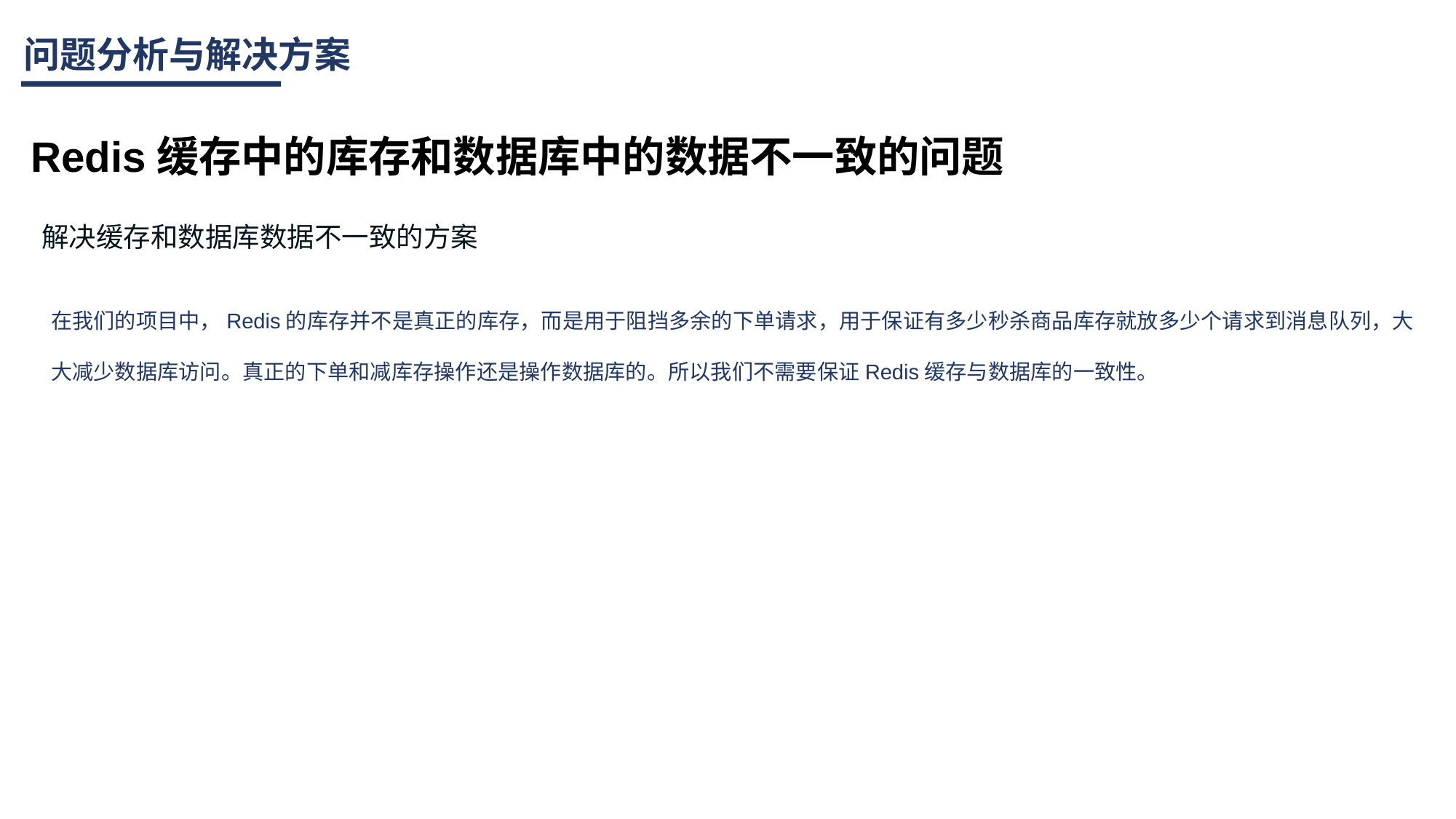

问题分析与解决方案

Redis缓存中的库存和数据库中的数据不一致的问题
解决缓存和数据库数据不一致的方案
在我们的项目中，Redis的库存并不是真正的库存，而是用于阻挡多余的下单请求，用于保证有多少秒杀商品库存就放多少个请求到消息队列，大大减少数据库访问。真正的下单和减库存操作还是操作数据库的。所以我们不需要保证Redis缓存与数据库的一致性。
输入你的标题
10+
这里输具体内容